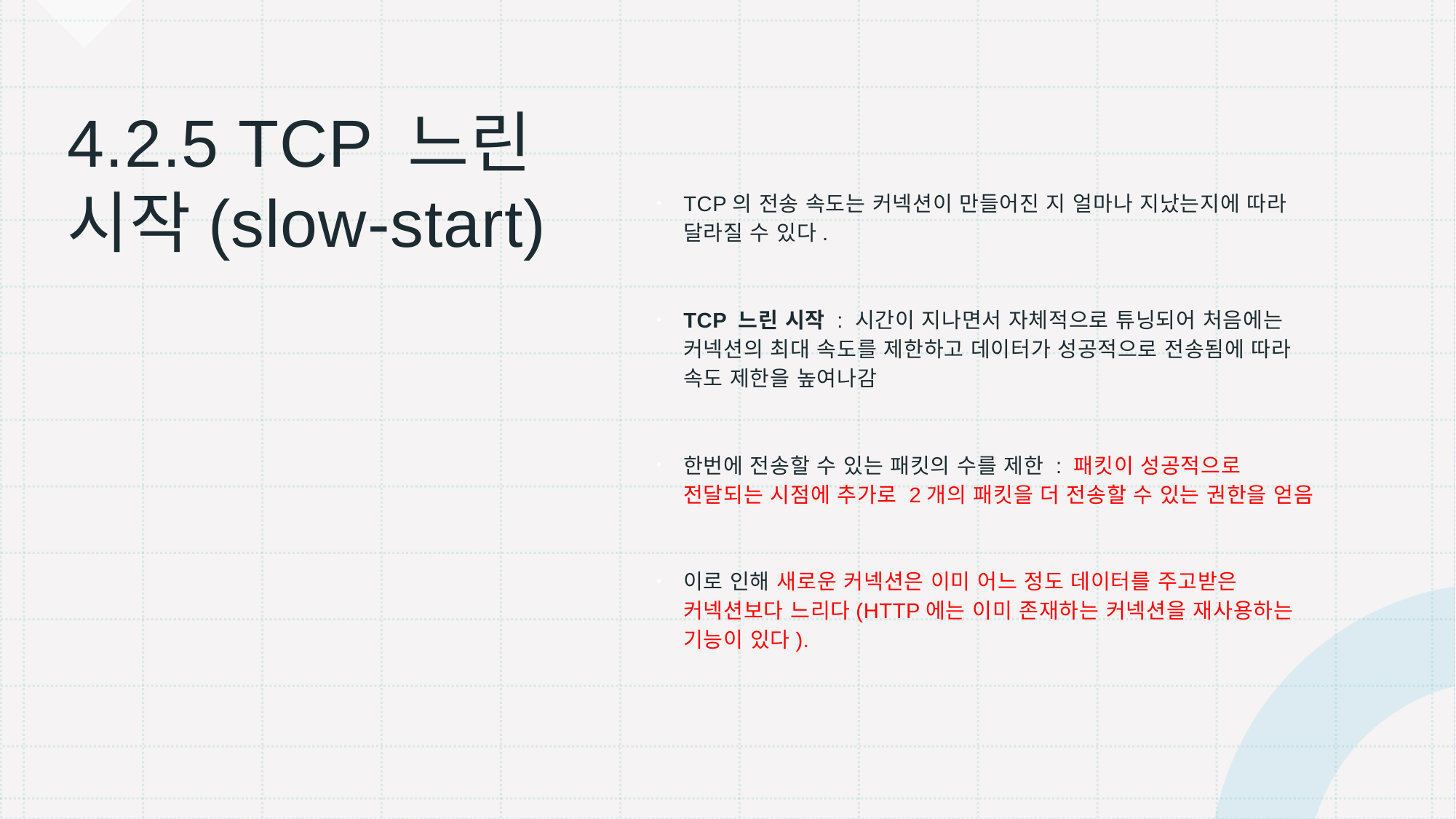

# 4.2.5 TCP 느린 시작(slow-start)
TCP의 전송 속도는 커넥션이 만들어진 지 얼마나 지났는지에 따라 달라질 수 있다.

TCP 느린 시작 : 시간이 지나면서 자체적으로 튜닝되어 처음에는 커넥션의 최대 속도를 제한하고 데이터가 성공적으로 전송됨에 따라 속도 제한을 높여나감

한번에 전송할 수 있는 패킷의 수를 제한 : 패킷이 성공적으로 전달되는 시점에 추가로 2개의 패킷을 더 전송할 수 있는 권한을 얻음

이로 인해 새로운 커넥션은 이미 어느 정도 데이터를 주고받은 커넥션보다 느리다(HTTP에는 이미 존재하는 커넥션을 재사용하는 기능이 있다).